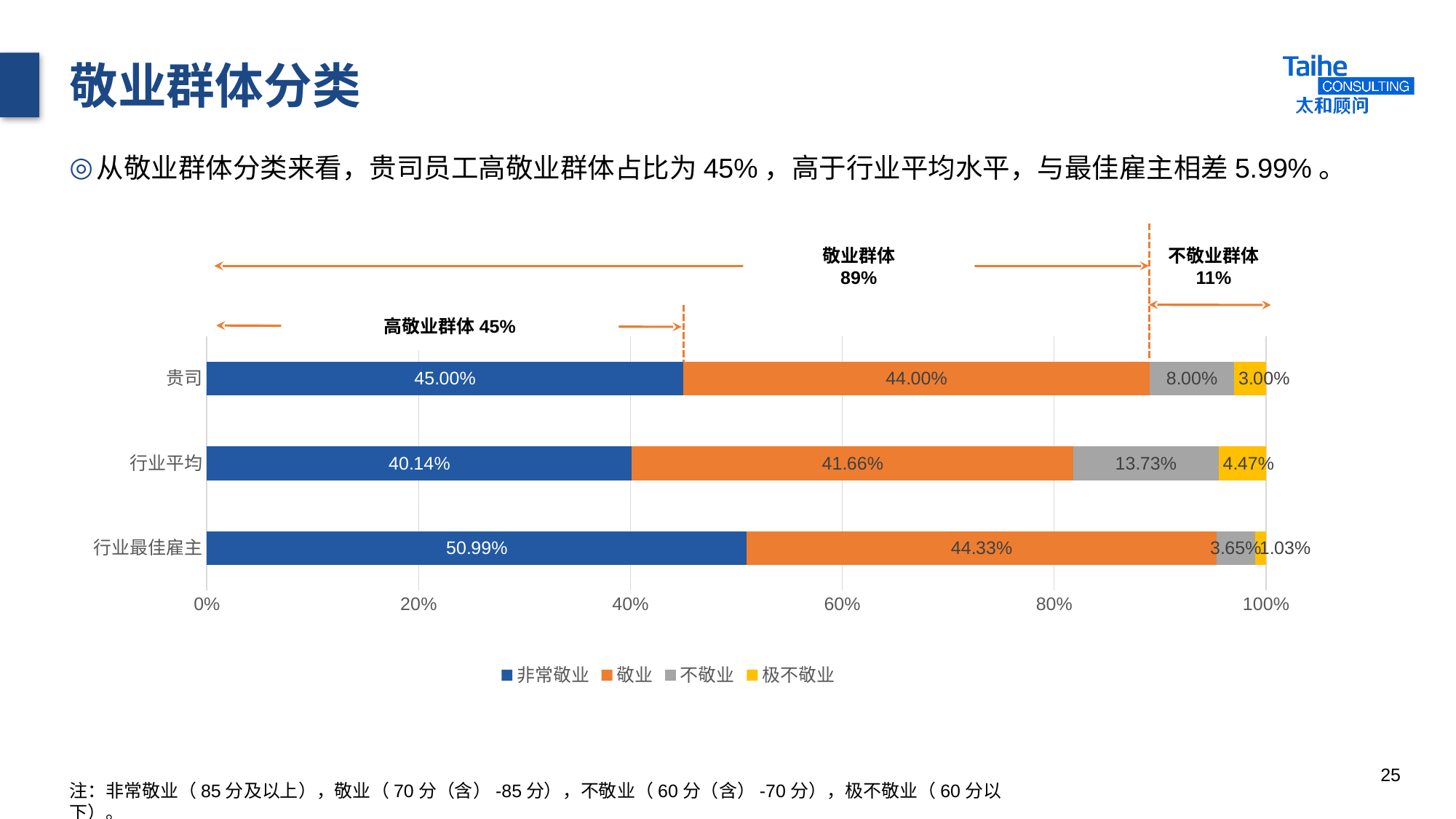

# 敬业群体分类
从敬业群体分类来看，贵司员工高敬业群体占比为45%，高于行业平均水平，与最佳雇主相差5.99%。
敬业群体
89%
不敬业群体
11%

### Chart

| Category | 非常敬业 | 敬业 | 不敬业 | 极不敬业 |
|---|---|---|---|---|
| 贵司 | 0.45 | 0.44 | 0.08 | 0.03 |
| 行业平均 | 0.4014 | 0.4166 | 0.1373 | 0.0447 |
| 行业最佳雇主 | 0.5099 | 0.4433 | 0.0365 | 0.0103 |
高敬业群体45%
25
注：非常敬业（85分及以上），敬业（70分（含）-85分），不敬业（60分（含）-70分），极不敬业（60分以下）。